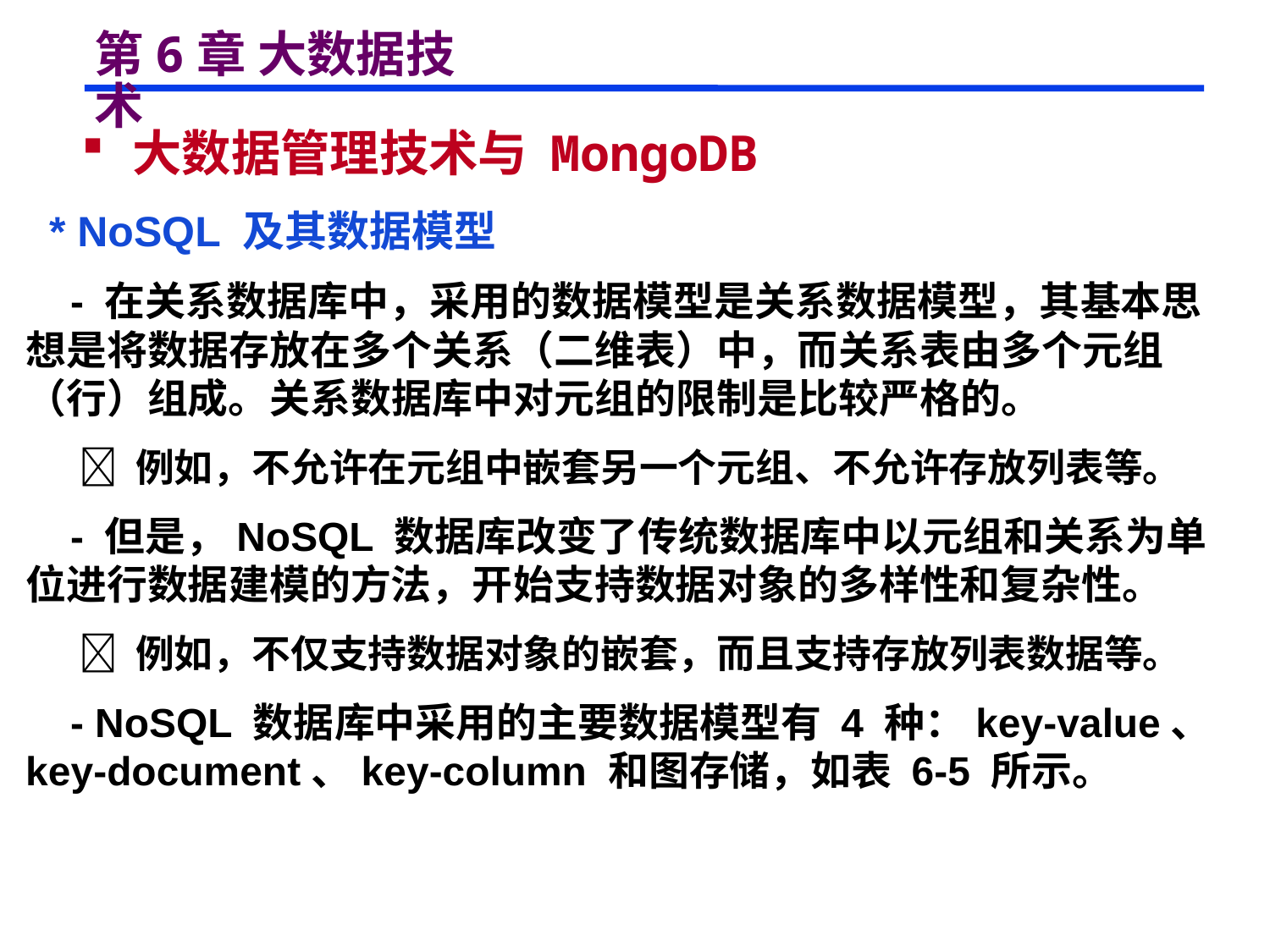

# 第6章 大数据技术
 大数据管理技术与 MongoDB
  * NoSQL 及其数据模型
    - 在关系数据库中，采用的数据模型是关系数据模型，其基本思想是将数据存放在多个关系（二维表）中，而关系表由多个元组（行）组成。关系数据库中对元组的限制是比较严格的。
      • 例如，不允许在元组中嵌套另一个元组、不允许存放列表等。
    - 但是，NoSQL 数据库改变了传统数据库中以元组和关系为单位进行数据建模的方法，开始支持数据对象的多样性和复杂性。
      • 例如，不仅支持数据对象的嵌套，而且支持存放列表数据等。
    - NoSQL 数据库中采用的主要数据模型有 4 种：key-value、key-document、key-column 和图存储，如表 6-5 所示。